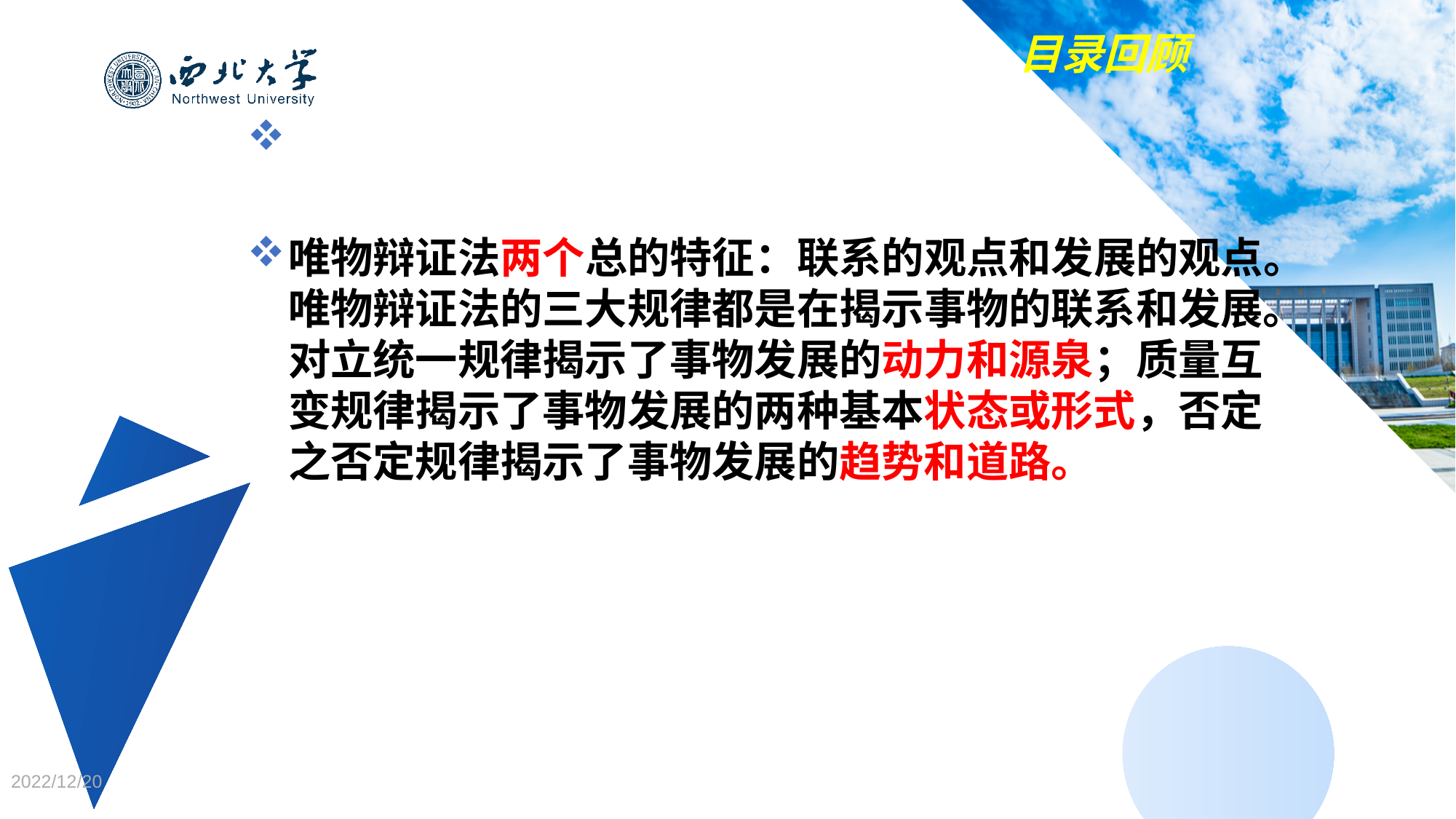

目录回顾

唯物辩证法两个总的特征：联系的观点和发展的观点。唯物辩证法的三大规律都是在揭示事物的联系和发展。对立统一规律揭示了事物发展的动力和源泉；质量互变规律揭示了事物发展的两种基本状态或形式，否定之否定规律揭示了事物发展的趋势和道路。

2022/12/20